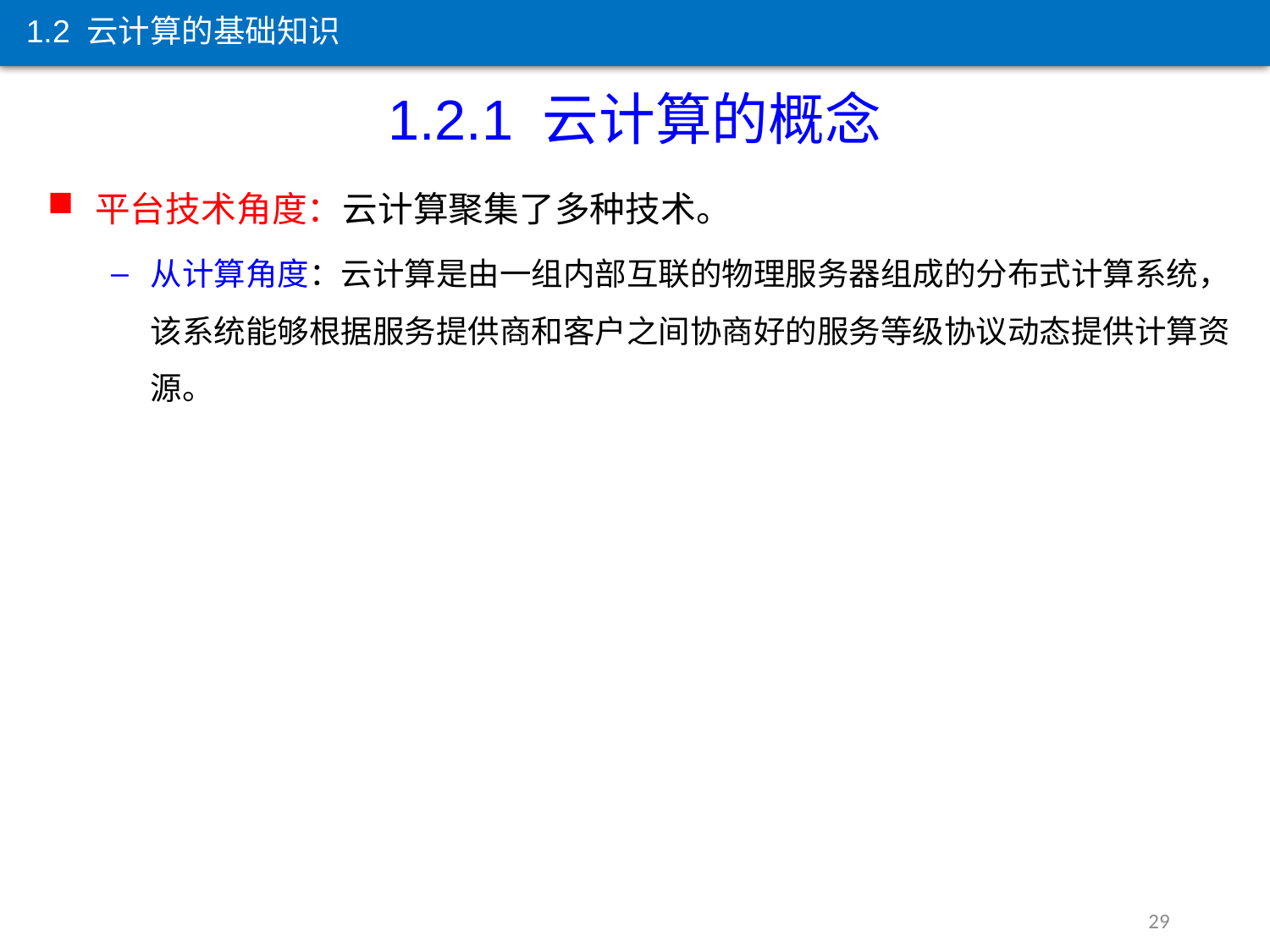

1.2 云计算的基础知识
1.2.1 云计算的概念
平台技术角度：云计算聚集了多种技术。
从计算角度：云计算是由一组内部互联的物理服务器组成的分布式计算系统，该系统能够根据服务提供商和客户之间协商好的服务等级协议动态提供计算资源。

29